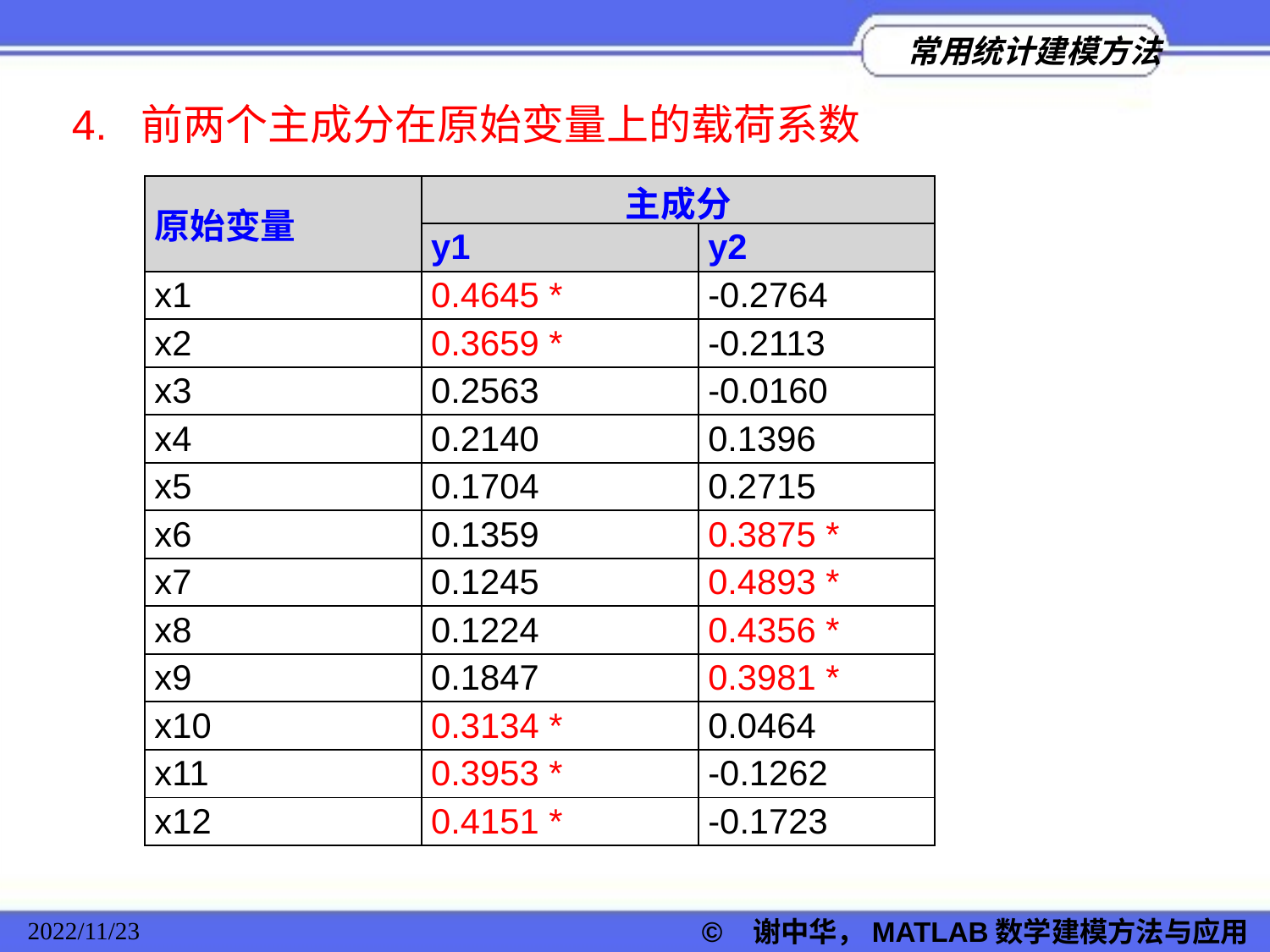

4.  前两个主成分在原始变量上的载荷系数

| 原始变量 | 主成分 |  |
| --- | --- | --- |
|  | y1 | y2 |
| x1 | 0.4645 \* | -0.2764 |
| x2 | 0.3659 \* | -0.2113 |
| x3 | 0.2563 | -0.0160 |
| x4 | 0.2140 | 0.1396 |
| x5 | 0.1704 | 0.2715 |
| x6 | 0.1359 | 0.3875 \* |
| x7 | 0.1245 | 0.4893 \* |
| x8 | 0.1224 | 0.4356 \* |
| x9 | 0.1847 | 0.3981 \* |
| x10 | 0.3134 \* | 0.0464 |
| x11 | 0.3953 \* | -0.1262 |
| x12 | 0.4151 \* | -0.1723 |

©   谢中华，MATLAB数学建模方法与应用
2022/11/23